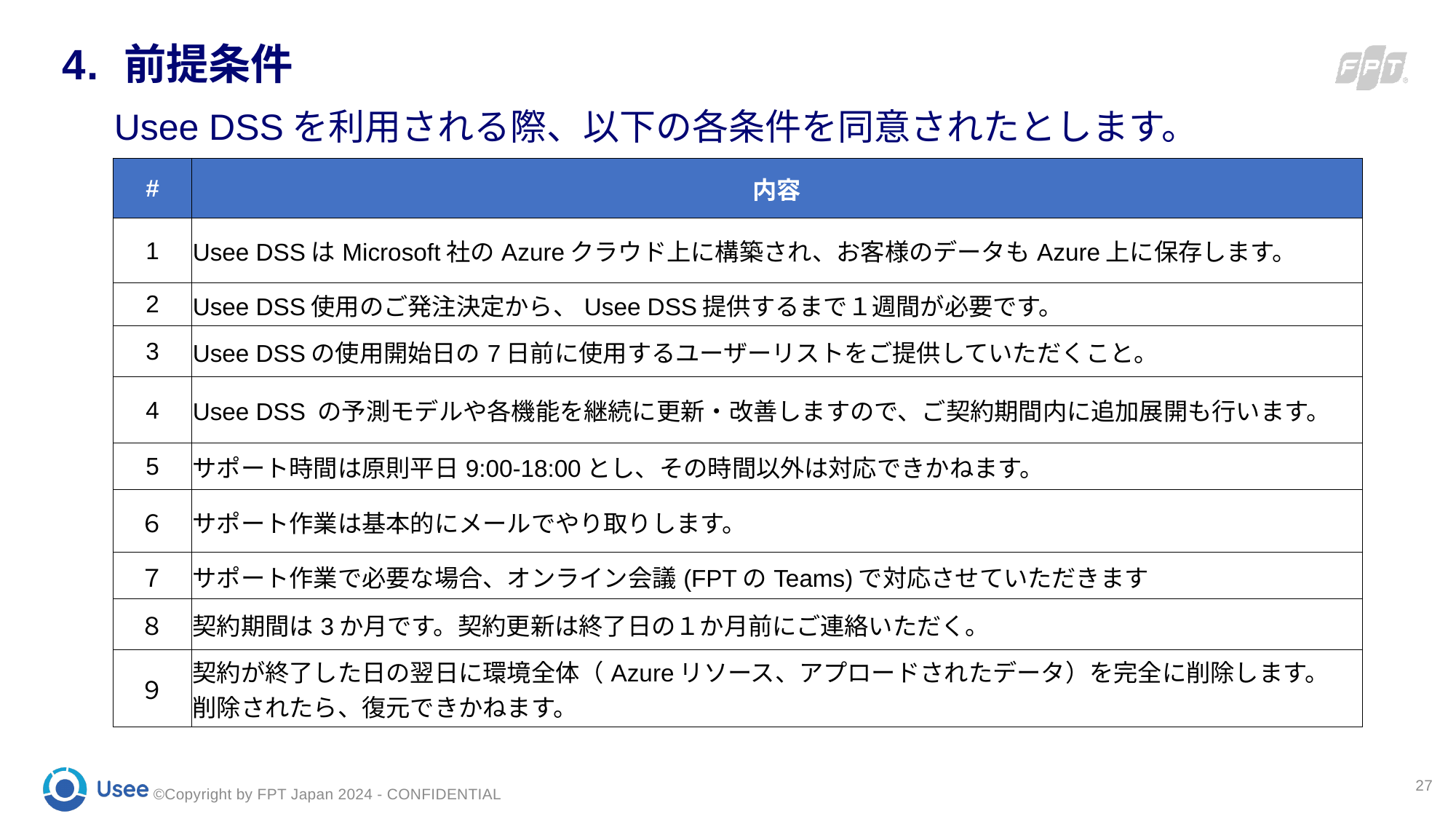

# 前提条件
Usee DSSを利用される際、以下の各条件を同意されたとします。
| # | 内容 |
| --- | --- |
| 1 | Usee DSSはMicrosoft社のAzureクラウド上に構築され、お客様のデータもAzure上に保存します。 |
| 2 | Usee DSS使用のご発注決定から、Usee DSS提供するまで１週間が必要です。 |
| 3 | Usee DSSの使用開始日の7日前に使用するユーザーリストをご提供していただくこと。 |
| 4 | Usee DSS の予測モデルや各機能を継続に更新・改善しますので、ご契約期間内に追加展開も行います。 |
| 5 | サポート時間は原則平日9:00-18:00とし、その時間以外は対応できかねます。 |
| ６ | サポート作業は基本的にメールでやり取りします。 |
| ７ | サポート作業で必要な場合、オンライン会議(FPTのTeams)で対応させていただきます |
| ８ | 契約期間は3か月です。契約更新は終了日の１か月前にご連絡いただく。 |
| ９ | 契約が終了した日の翌日に環境全体（Azureリソース、アプロードされたデータ）を完全に削除します。 削除されたら、復元できかねます。 |
27
©Copyright by FPT Japan 2024 - CONFIDENTIAL